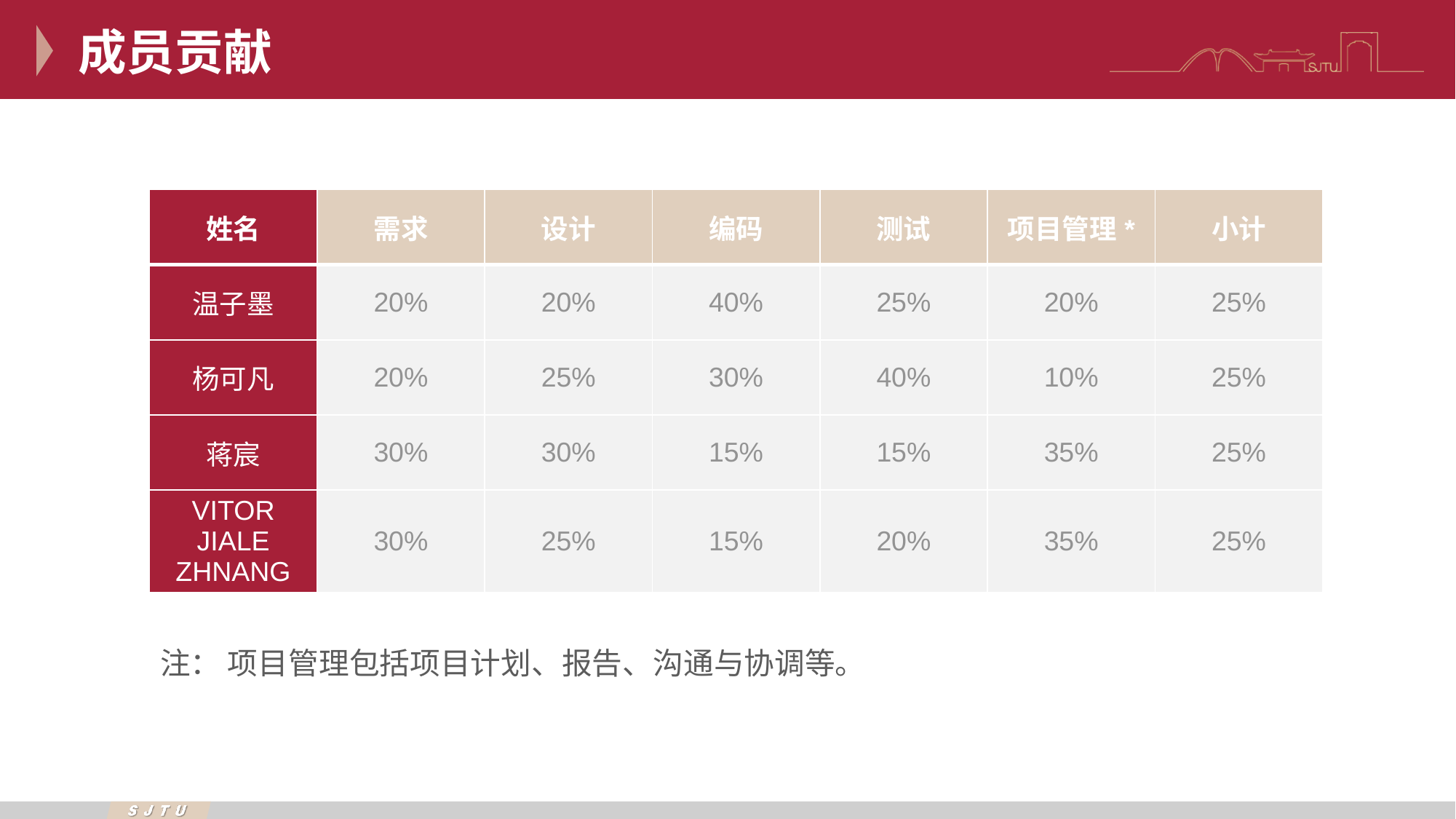

成员贡献
| 姓名 | 需求 | 设计 | 编码 | 测试 | 项目管理\* | 小计 |
| --- | --- | --- | --- | --- | --- | --- |
| 温子墨 | 20% | 20% | 40% | 25% | 20% | 25% |
| 杨可凡 | 20% | 25% | 30% | 40% | 10% | 25% |
| 蒋宸 | 30% | 30% | 15% | 15% | 35% | 25% |
| VITOR JIALE ZHNANG | 30% | 25% | 15% | 20% | 35% | 25% |
注： 项目管理包括项目计划、报告、沟通与协调等。
22